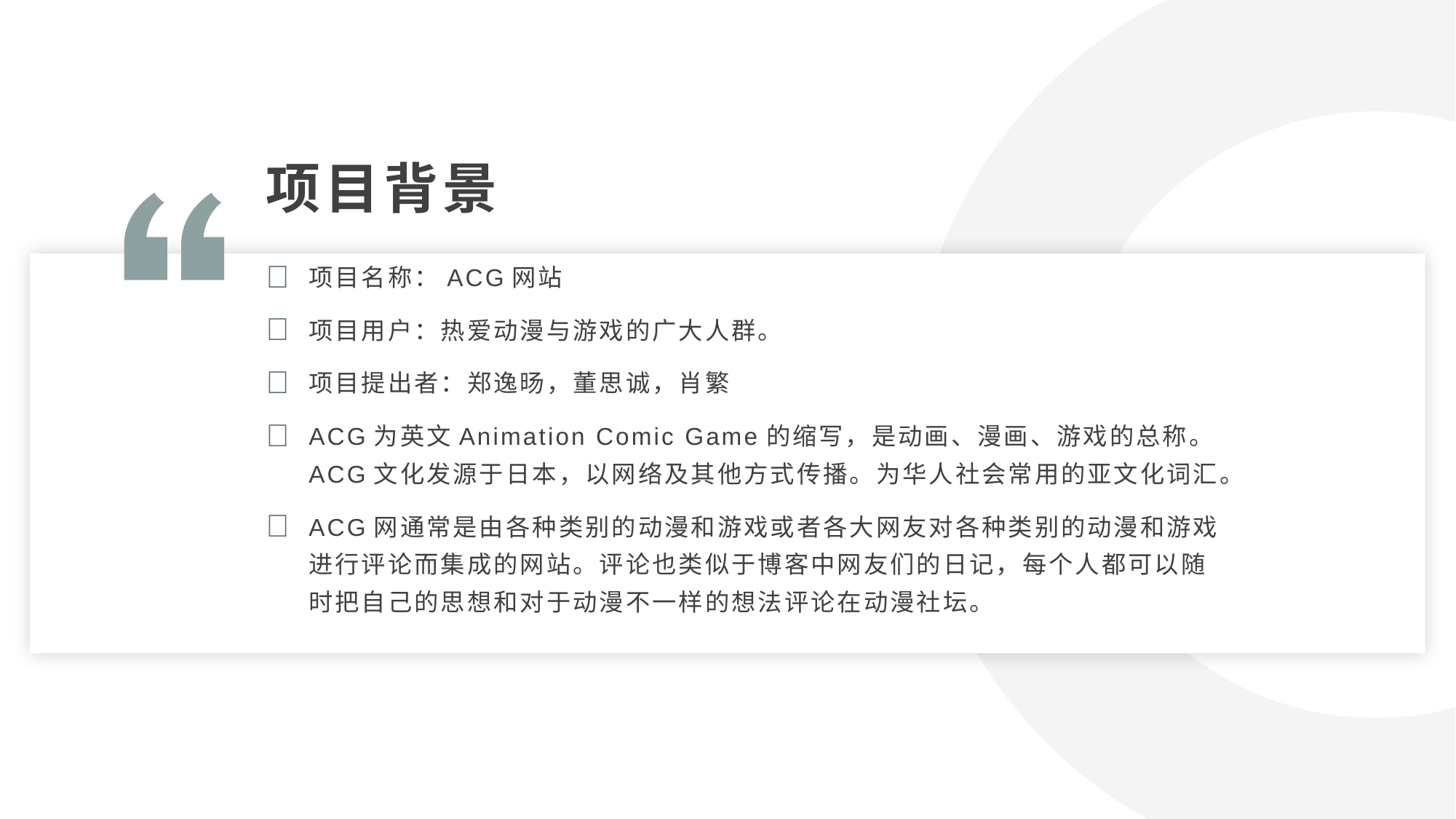

项目背景

项目名称：ACG网站
项目用户：热爱动漫与游戏的广大人群。
项目提出者：郑逸旸，董思诚，肖繁
ACG为英文Animation Comic Game的缩写，是动画、漫画、游戏的总称。ACG文化发源于日本，以网络及其他方式传播。为华人社会常用的亚文化词汇。
ACG网通常是由各种类别的动漫和游戏或者各大网友对各种类别的动漫和游戏进行评论而集成的网站。评论也类似于博客中网友们的日记，每个人都可以随时把自己的思想和对于动漫不一样的想法评论在动漫社坛。